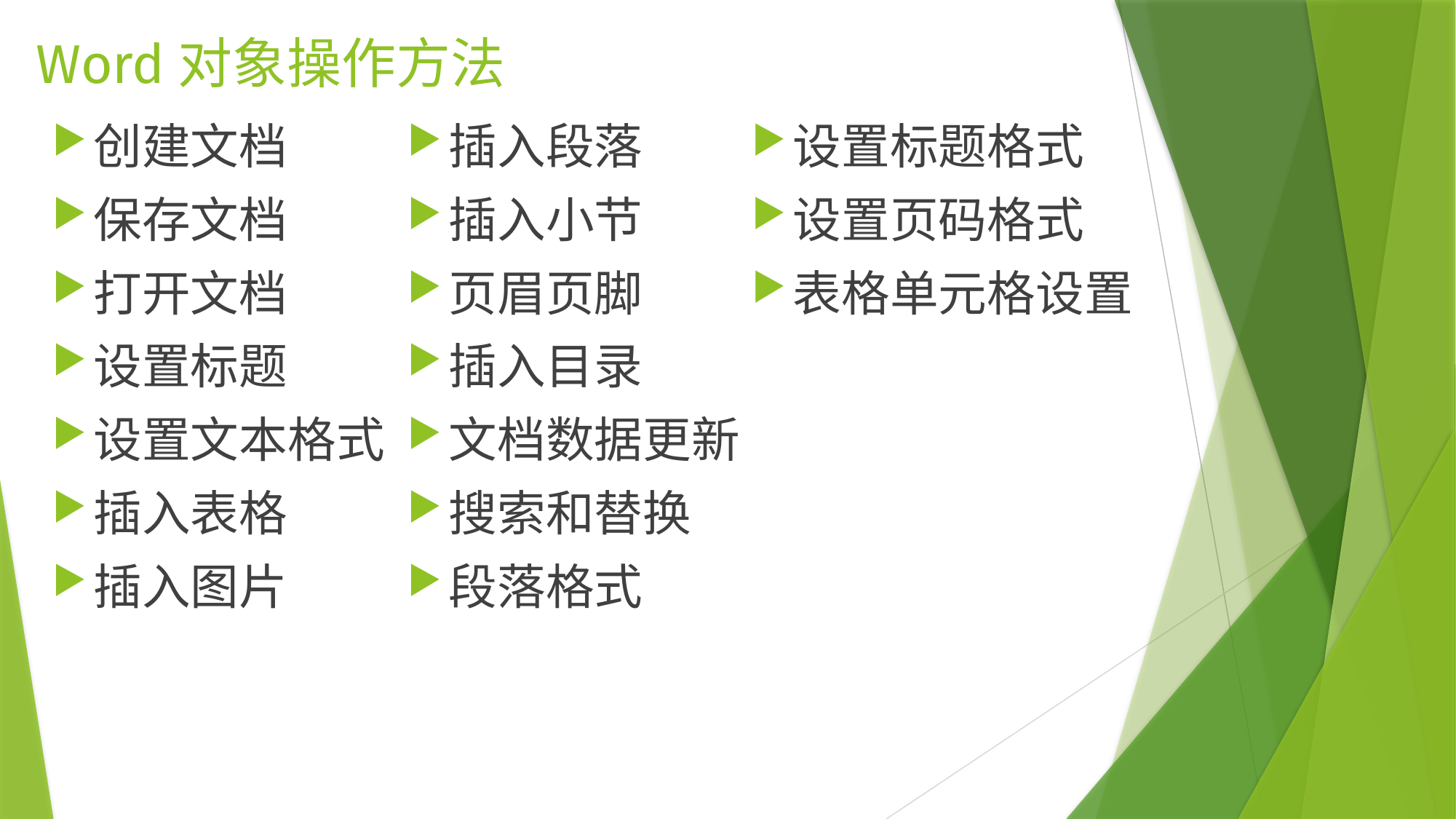

# Word对象操作方法
创建文档
保存文档
打开文档
设置标题
设置文本格式
插入表格
插入图片
插入段落
插入小节
页眉页脚
插入目录
文档数据更新
搜索和替换
段落格式
设置标题格式
设置页码格式
表格单元格设置